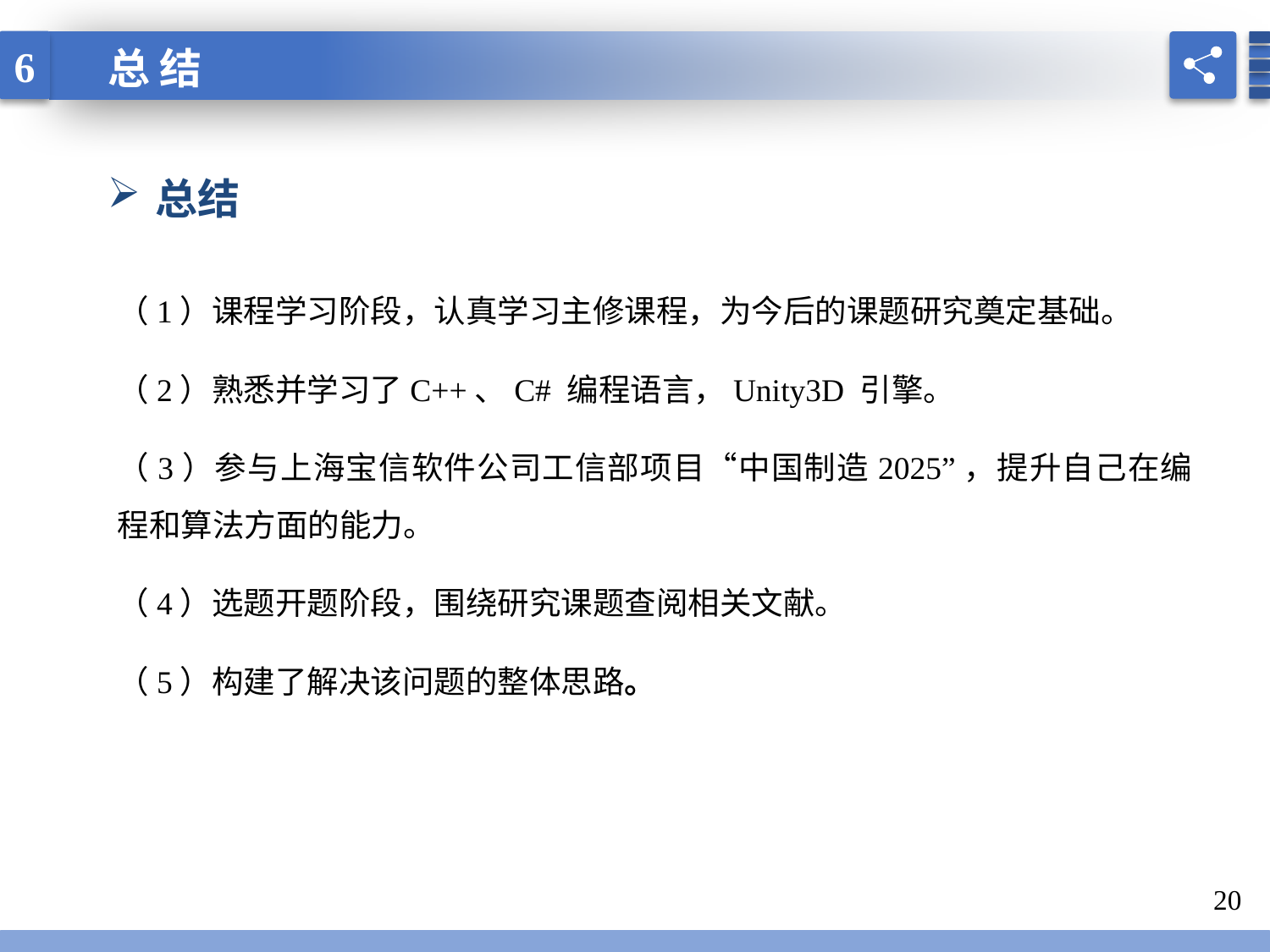

6

总 结
总结
（1）课程学习阶段，认真学习主修课程，为今后的课题研究奠定基础。
（2）熟悉并学习了C++、C# 编程语言，Unity3D 引擎。
（3）参与上海宝信软件公司工信部项目“中国制造2025”，提升自己在编程和算法方面的能力。
（4）选题开题阶段，围绕研究课题查阅相关文献。
（5）构建了解决该问题的整体思路。
20